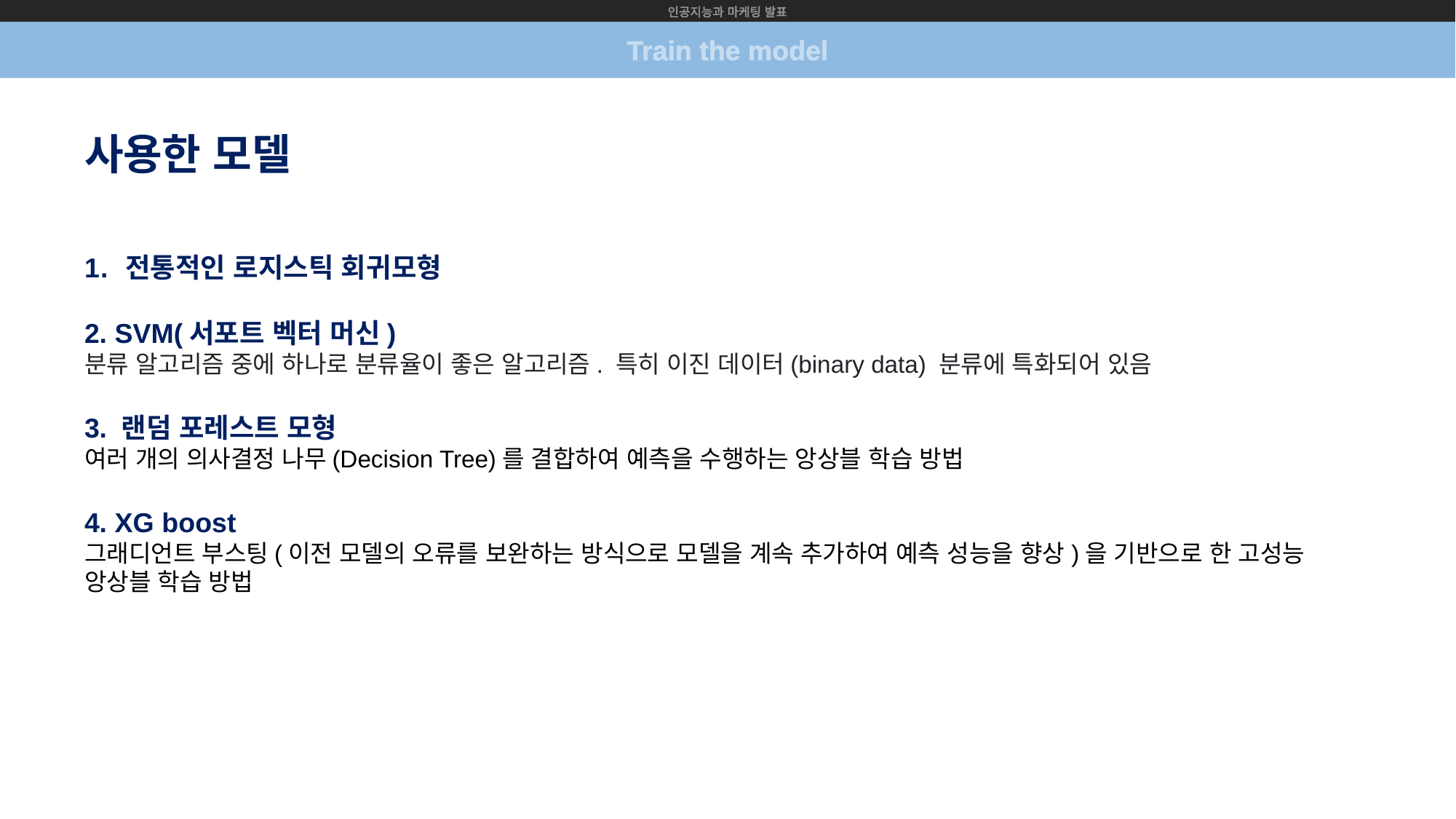

인공지능과 마케팅 발표

Train the model
사용한 모델

전통적인 로지스틱 회귀모형

2. SVM(서포트 벡터 머신)
분류 알고리즘 중에 하나로 분류율이 좋은 알고리즘. 특히 이진 데이터(binary data) 분류에 특화되어 있음

3. 랜덤 포레스트 모형
여러 개의 의사결정 나무(Decision Tree)를 결합하여 예측을 수행하는 앙상블 학습 방법

4. XG boost
그래디언트 부스팅(이전 모델의 오류를 보완하는 방식으로 모델을 계속 추가하여 예측 성능을 향상)을 기반으로 한 고성능 앙상블 학습 방법